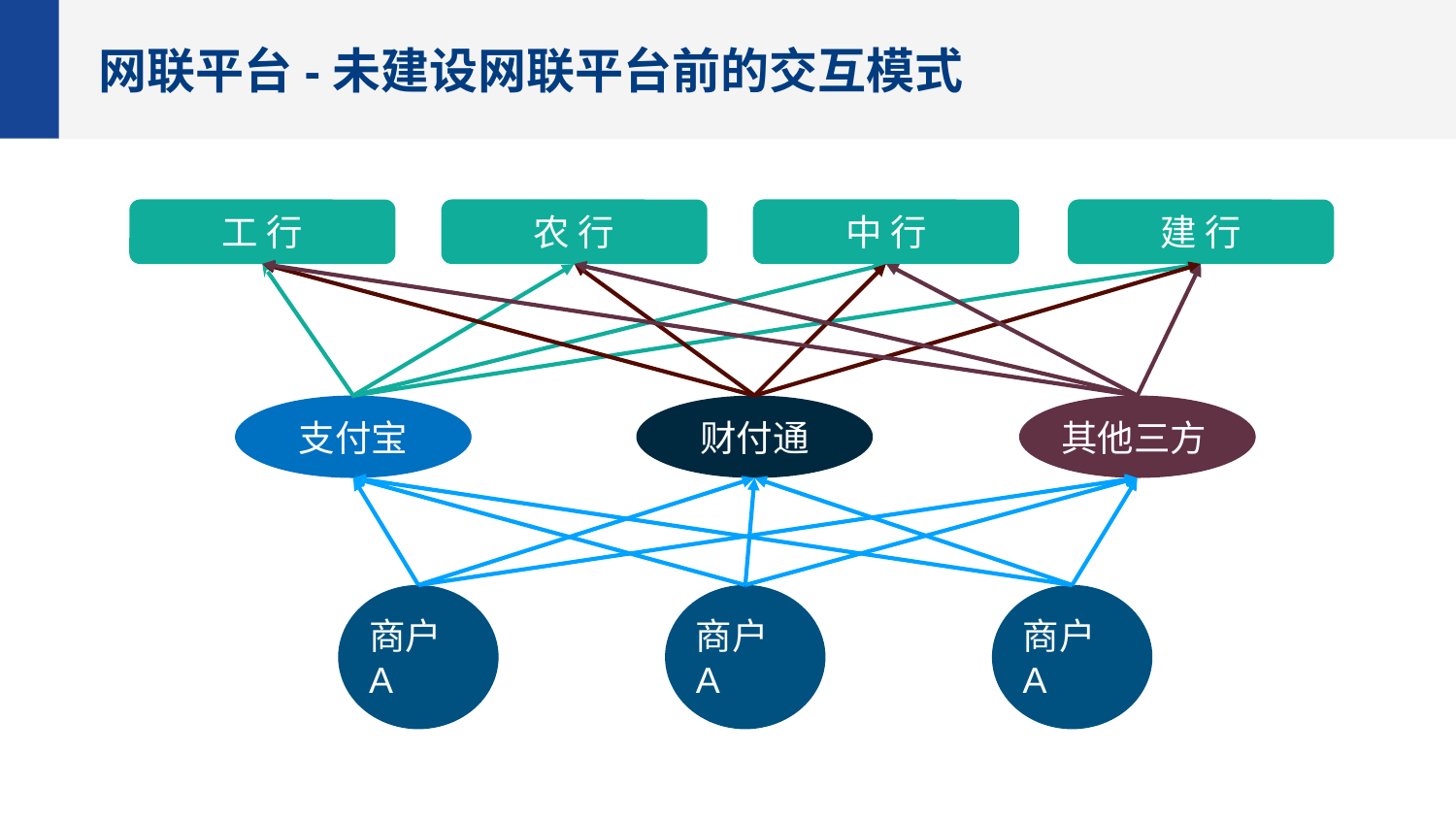

网联平台-未建设网联平台前的交互模式
工 行
农 行
中 行
建 行
支付宝
财付通
其他三方
商户A
商户A
商户A